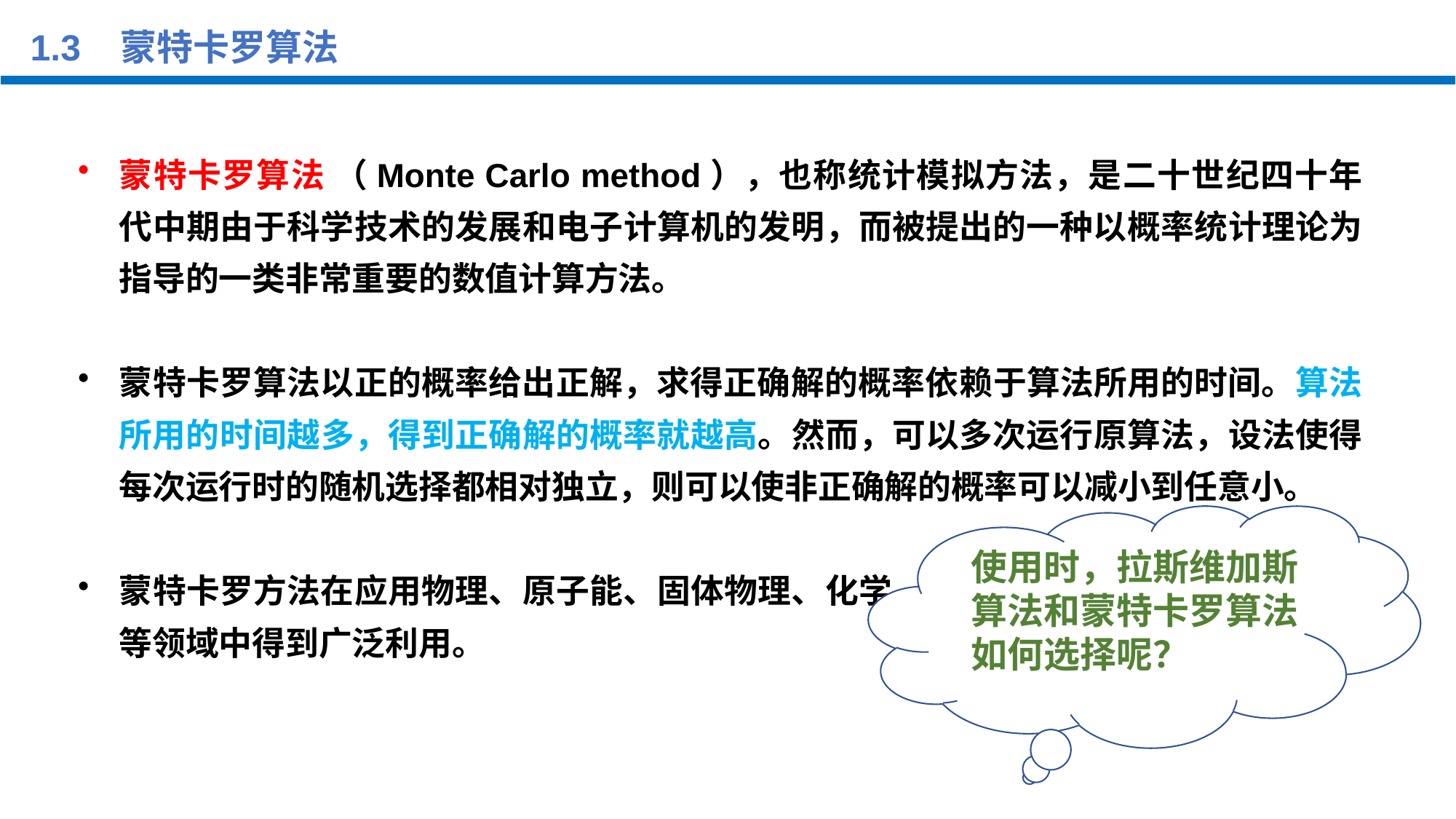

1.3   蒙特卡罗算法

蒙特卡罗算法 （Monte Carlo method），也称统计模拟方法，是二十世纪四十年代中期由于科学技术的发展和电子计算机的发明，而被提出的一种以概率统计理论为指导的一类非常重要的数值计算方法。

蒙特卡罗算法以正的概率给出正解，求得正确解的概率依赖于算法所用的时间。算法所用的时间越多，得到正确解的概率就越高。然而，可以多次运行原算法，设法使得每次运行时的随机选择都相对独立，则可以使非正确解的概率可以减小到任意小。

蒙特卡罗方法在应用物理、原子能、固体物理、化学、生态学、社会学以及经济行为等领域中得到广泛利用。

使用时，拉斯维加斯算法和蒙特卡罗算法如何选择呢？